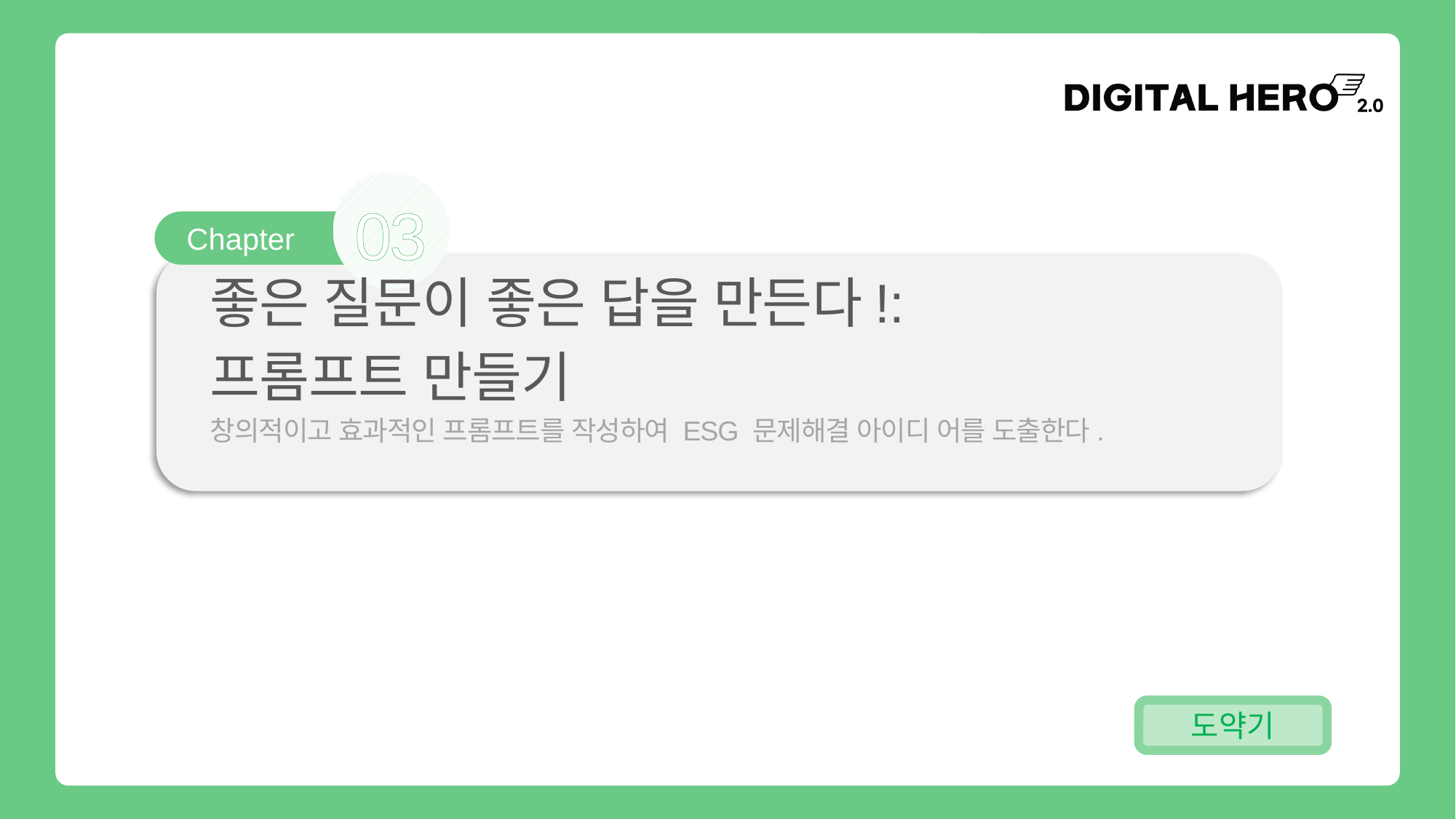

03
좋은 질문이 좋은 답을 만든다!:
프롬프트 만들기
창의적이고 효과적인 프롬프트를 작성하여 ESG 문제해결 아이디 어를 도출한다.
도약기